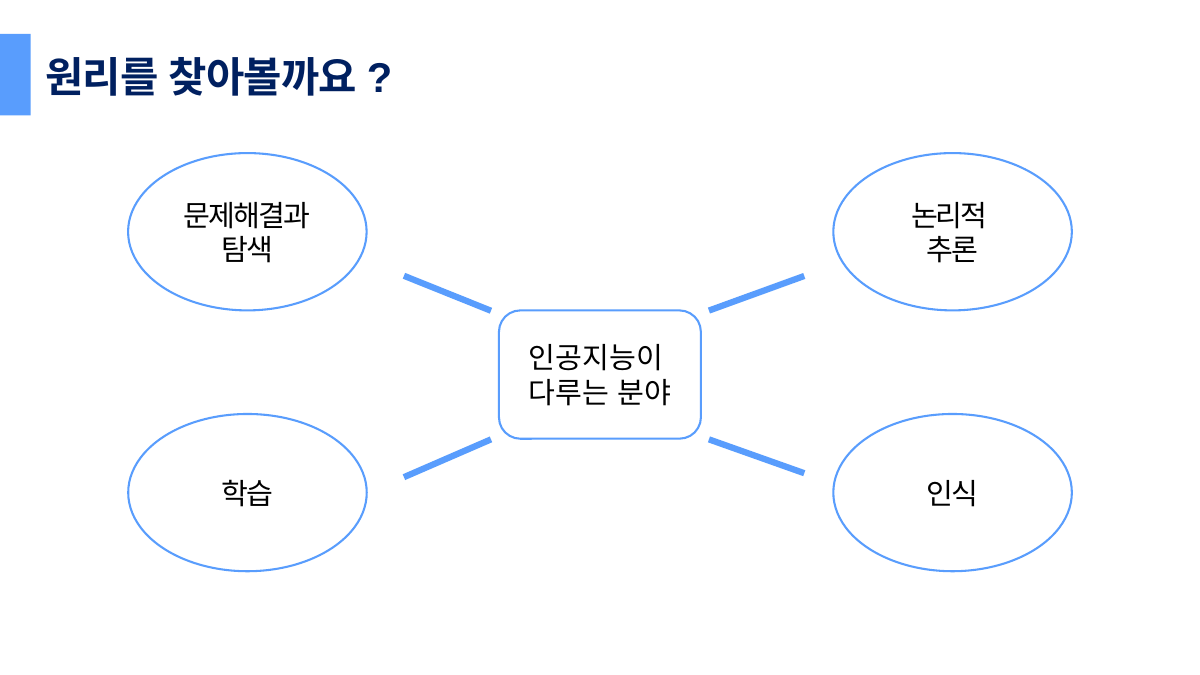

원리를 찾아볼까요?
문제해결과
탐색
논리적
추론
인공지능이
다루는 분야
학습
인식